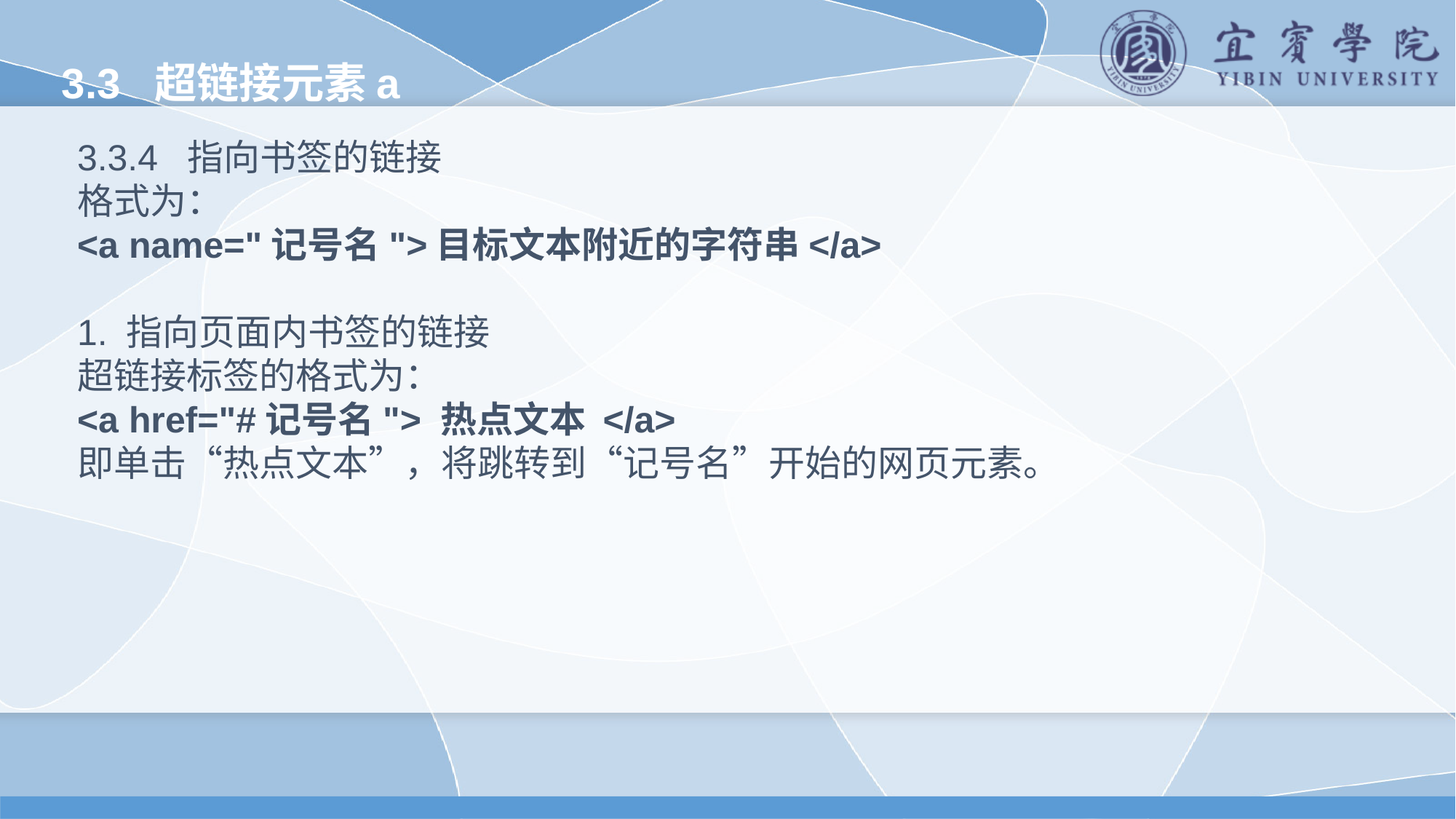

3.3  超链接元素a
3.3.4  指向书签的链接
格式为：
<a name="记号名">目标文本附近的字符串</a>

1. 指向页面内书签的链接
超链接标签的格式为：
<a href="#记号名"> 热点文本 </a>
即单击“热点文本”，将跳转到“记号名”开始的网页元素。